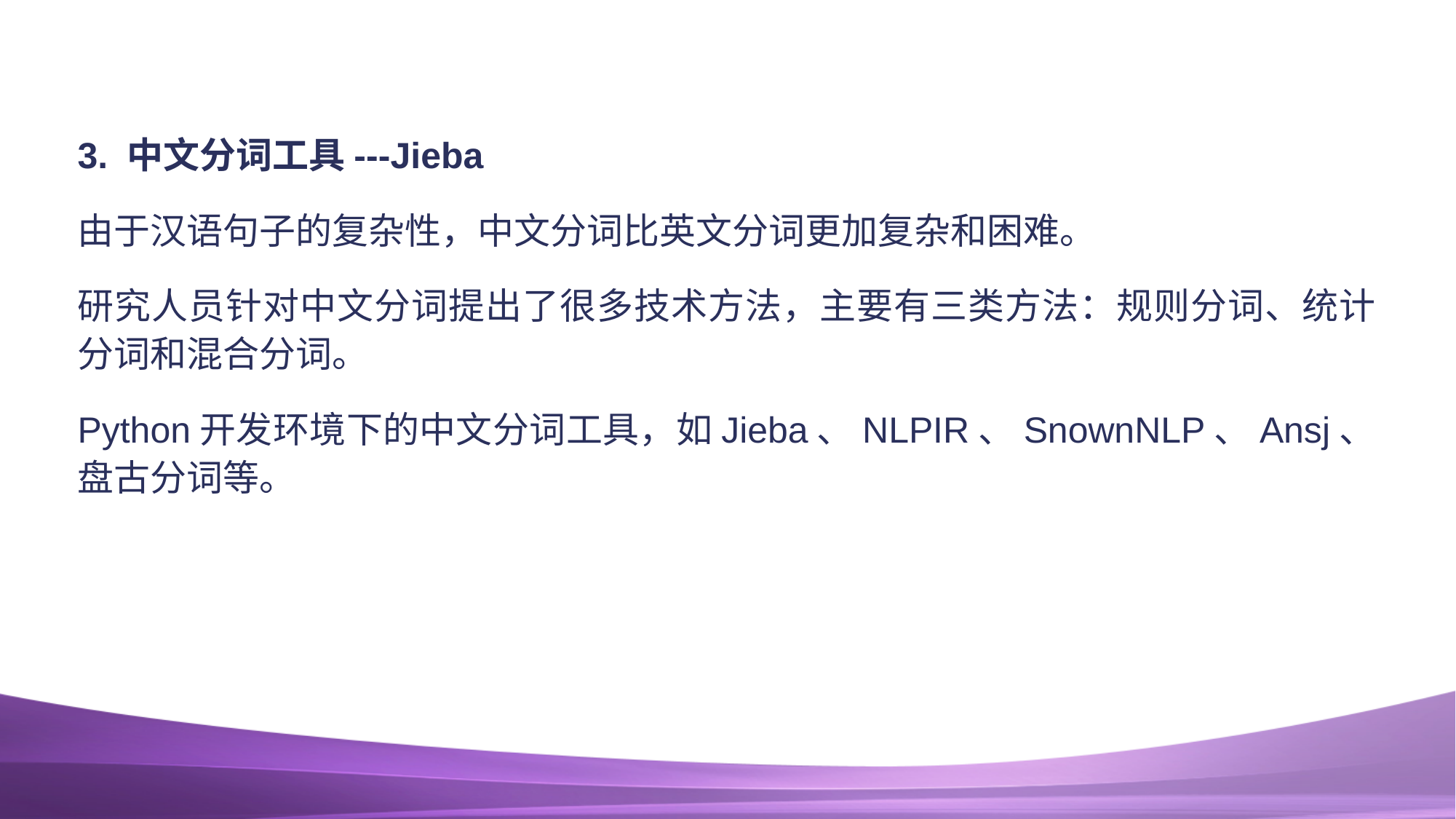

#
3. 中文分词工具---Jieba
由于汉语句子的复杂性，中文分词比英文分词更加复杂和困难。
研究人员针对中文分词提出了很多技术方法，主要有三类方法：规则分词、统计分词和混合分词。
Python开发环境下的中文分词工具，如Jieba、NLPIR、SnownNLP、Ansj、盘古分词等。